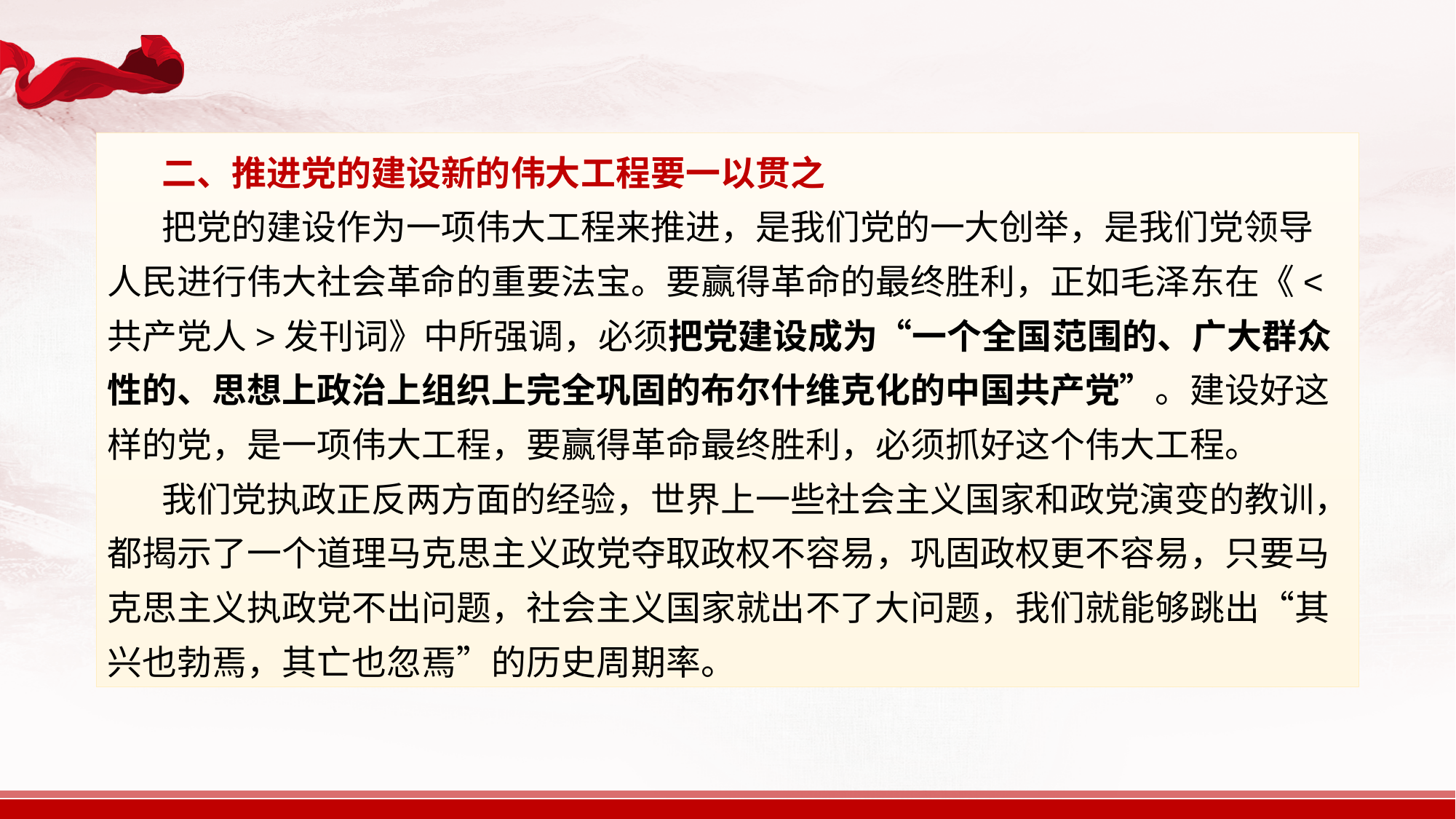

二、推进党的建设新的伟大工程要一以贯之
把党的建设作为一项伟大工程来推进，是我们党的一大创举，是我们党领导人民进行伟大社会革命的重要法宝。要赢得革命的最终胜利，正如毛泽东在《<共产党人>发刊词》中所强调，必须把党建设成为“一个全国范围的、广大群众性的、思想上政治上组织上完全巩固的布尔什维克化的中国共产党”。建设好这样的党，是一项伟大工程，要赢得革命最终胜利，必须抓好这个伟大工程。
我们党执政正反两方面的经验，世界上一些社会主义国家和政党演变的教训，都揭示了一个道理马克思主义政党夺取政权不容易，巩固政权更不容易，只要马克思主义执政党不出问题，社会主义国家就出不了大问题，我们就能够跳出“其兴也勃焉，其亡也忽焉”的历史周期率。